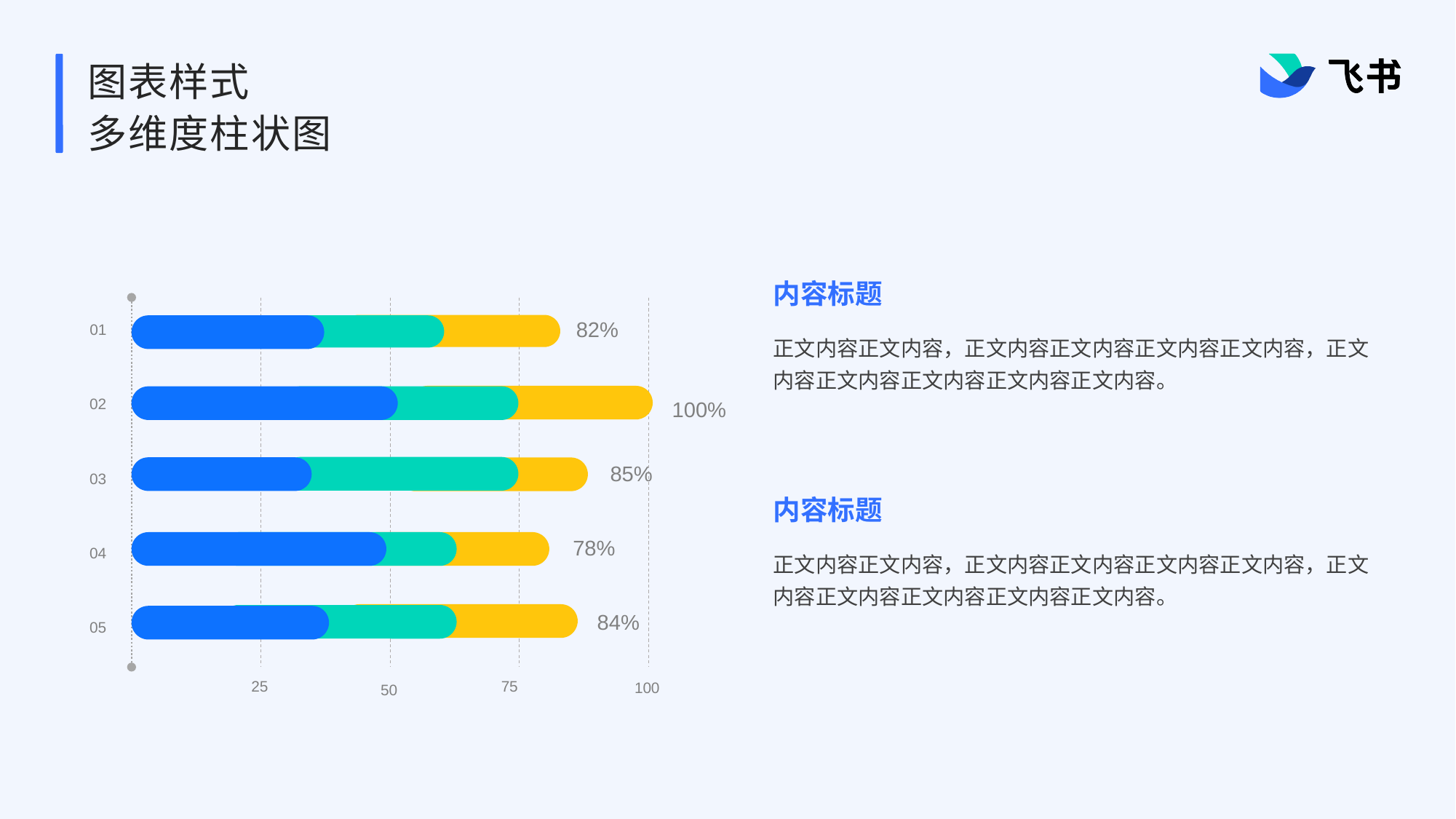

# 图表样式 多维度柱状图

内容标题

82%
01
正文内容正文内容，正文内容正文内容正文内容正文内容，正文内容正文内容正文内容正文内容正文内容。

02
100%

85%
03
内容标题

78%
04
正文内容正文内容，正文内容正文内容正文内容正文内容，正文内容正文内容正文内容正文内容正文内容。

84%
05
25
75
100

50